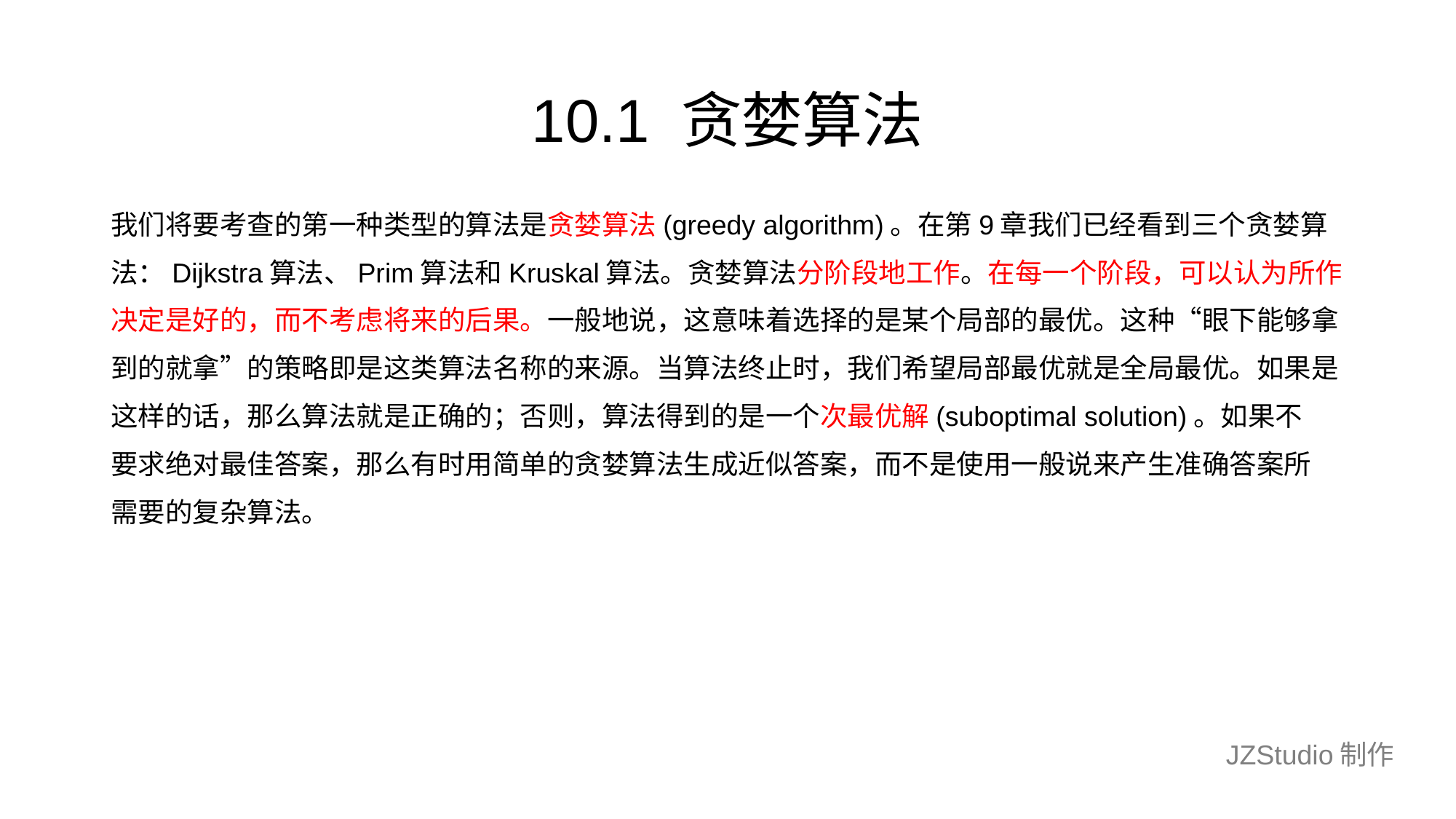

# 10.1 贪婪算法
我们将要考查的第一种类型的算法是贪婪算法(greedy algorithm)。在第9章我们已经看到三个贪婪算
法：Dijkstra算法、Prim算法和Kruskal算法。贪婪算法分阶段地工作。在每一个阶段，可以认为所作
决定是好的，而不考虑将来的后果。一般地说，这意味着选择的是某个局部的最优。这种“眼下能够拿
到的就拿”的策略即是这类算法名称的来源。当算法终止时，我们希望局部最优就是全局最优。如果是
这样的话，那么算法就是正确的；否则，算法得到的是一个次最优解(suboptimal solution)。如果不
要求绝对最佳答案，那么有时用简单的贪婪算法生成近似答案，而不是使用一般说来产生准确答案所
需要的复杂算法。